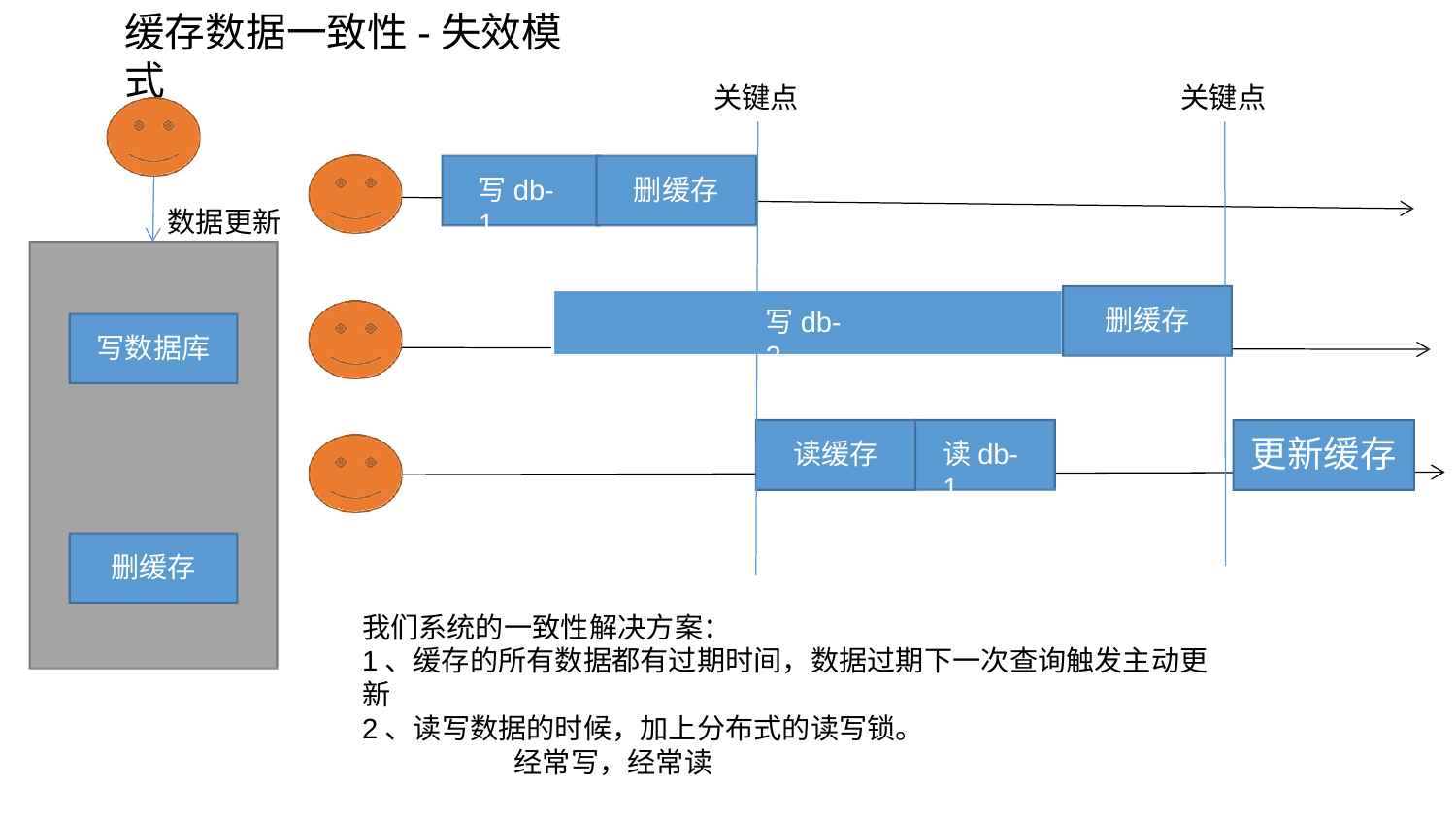

# 缓存数据一致性-失效模式
关键点
关键点

写db-1
删缓存
数据更新

删缓存
写db-2
写数据库

更新缓存
读db-1
读缓存

删缓存
我们系统的一致性解决方案：
1、缓存的所有数据都有过期时间，数据过期下一次查询触发主动更新
2、读写数据的时候，加上分布式的读写锁。 经常写，经常读